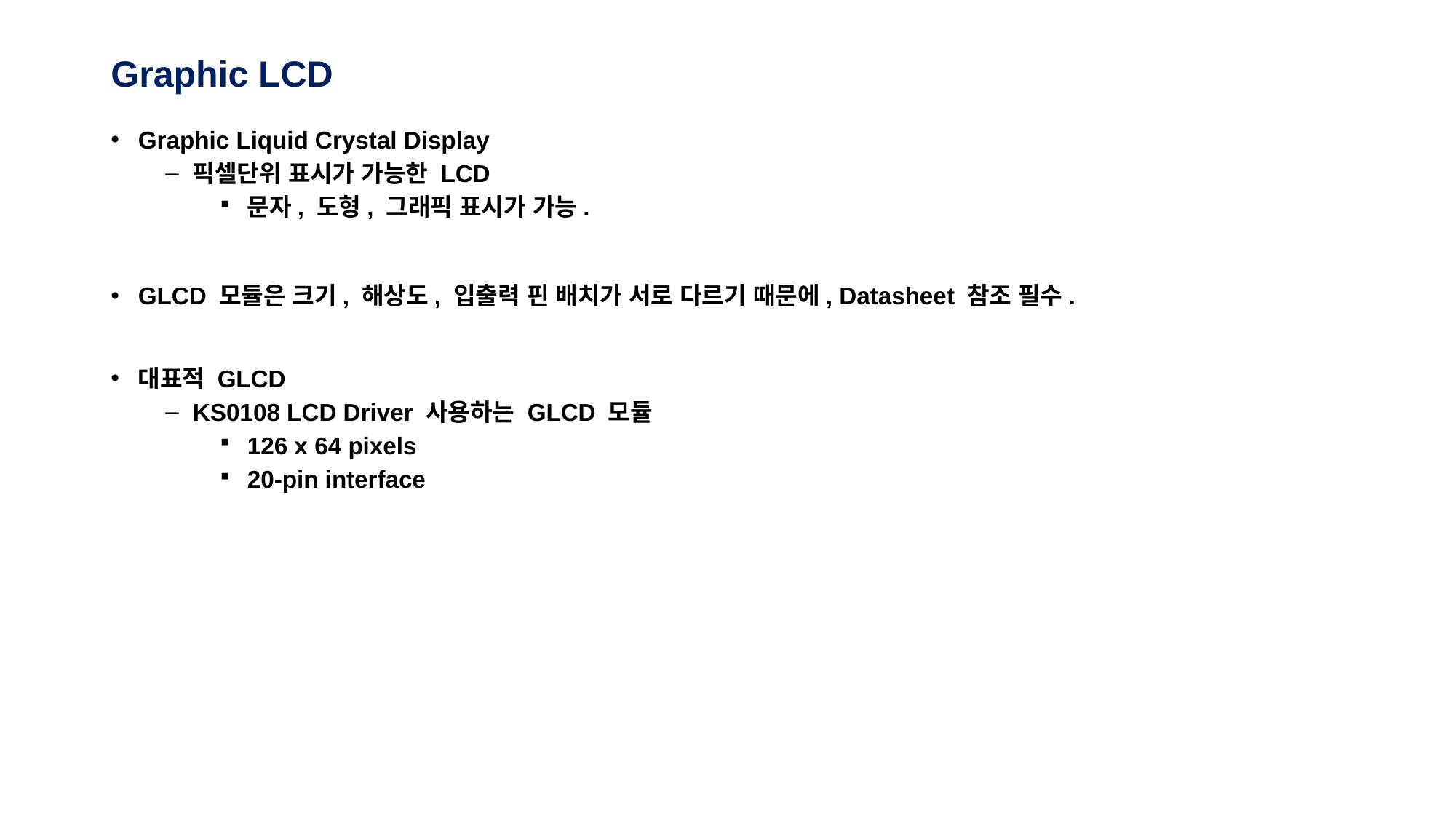

# Graphic LCD
Graphic Liquid Crystal Display
픽셀단위 표시가 가능한 LCD
문자, 도형, 그래픽 표시가 가능.

GLCD 모듈은 크기, 해상도, 입출력 핀 배치가 서로 다르기 때문에, Datasheet 참조 필수.

대표적 GLCD
KS0108 LCD Driver 사용하는 GLCD 모듈
126 x 64 pixels
20-pin interface